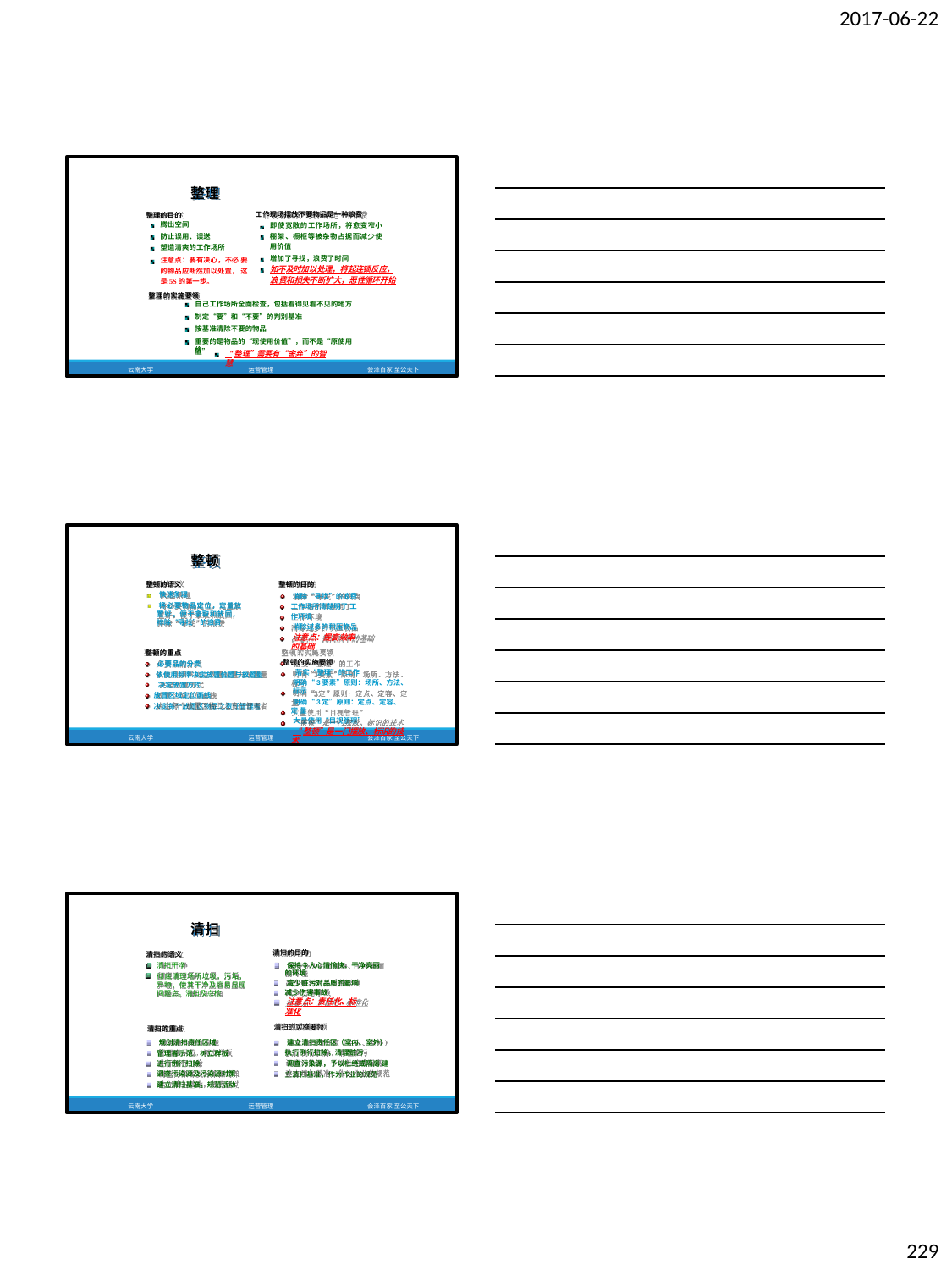

2017-06-22

整理

工作现场摆放不要物品是一种浪费
即使宽敞的工作场所，将愈变窄小 棚架、橱柜等被杂物占据而减少使 用价值
增加了寻找，浪费了时间
如不及时加以处理，将起连锁反应，浪 费和损失不断扩大，恶性循环开始

整理的目的
腾出空间
防止误用、误送
塑造清爽的工作场所
注意点：要有决心，不必 要的物品应断然加以处置， 这是5S的第一步。
整理的实施要领

自己工作场所全面检查，包括看得见看不见的地方 制定“要”和“不要”的判别基准
按基准清除不要的物品
重要的是物品的“现使用价值”，而不是“原使用价

值”
“整理”需要有“舍弃”的智慧

云南大学
运营管理
会泽百家 至公天下

整顿

整顿的目的
消除“寻找”的浪费 工作场所清楚明了 工作环境
消除过多的积压物品
注意点：提高效率的基础
整顿的实施要领
落实“整理”的工作
明确“3要素”原则：场所、方法、 标示
明确“3定”原则：定点、定容、定 量
大量使用“目视管理”
“整顿”是一门摆放、标识的技术
整顿的语义
快速条理
将必要物品定位，定量放 置好，便于拿取和放回，  排除“寻找”的浪费

整顿的重点
必要品的分类
依使用频率决定放置位置与放置量 决定放置方式
放置区域定位画线
决定每个放置区物品之责任管理者

云南大学
运营管理
会泽百家 至公天下

清扫
清扫的语义
清扫干净
彻底清理场所垃圾，污垢， 异物，使其干净及容易显现 问题点，清扫及点检

清扫的目的
保持令人心情愉快、干净亮丽 的环境
减少赃污对品质的影响 减少伤害事故
注意点：责任化、标准化

清扫的重点
规划清扫责任区域
管理者示范，树立样板 进行例行扫除
调查污染源及污染源对策 建立清扫基准，规范活动

清扫的实施要领

建立清扫责任区（室内、室外） 执行例行扫除，清理赃污
调查污染源，予以杜绝或隔离 建立清扫基准，作为作业的规范

云南大学
运营管理
会泽百家 至公天下

229